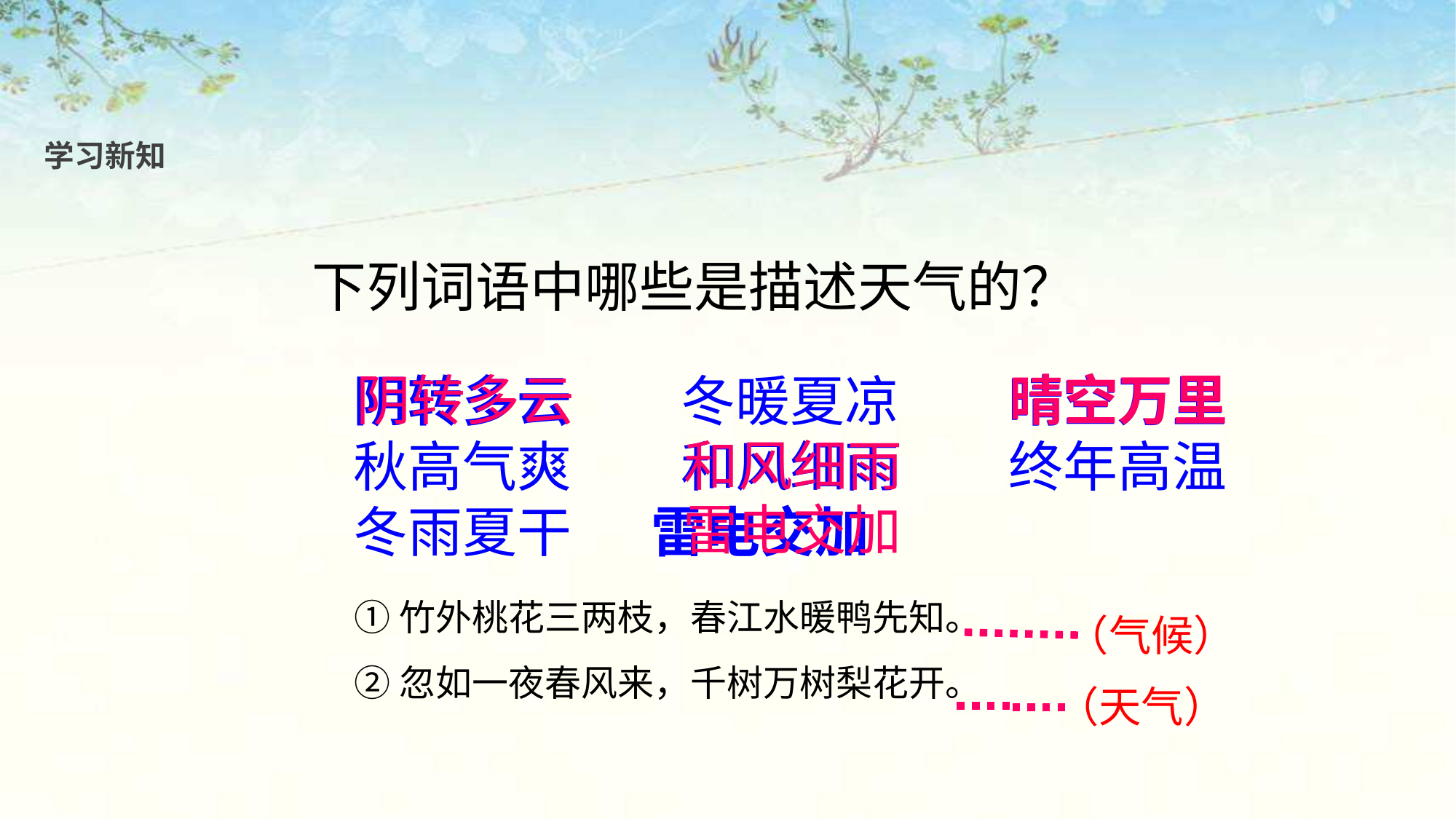

学习新知
下列词语中哪些是描述天气的？
阴转多云
晴空万里
阴转多云　　冬暖夏凉　　晴空万里秋高气爽　　和风细雨　　终年高温冬雨夏干　  雷电交加
和风细雨
雷电交加

①竹外桃花三两枝，春江水暖鸭先知。
②忽如一夜春风来，千树万树梨花开。

（气候）
（天气）